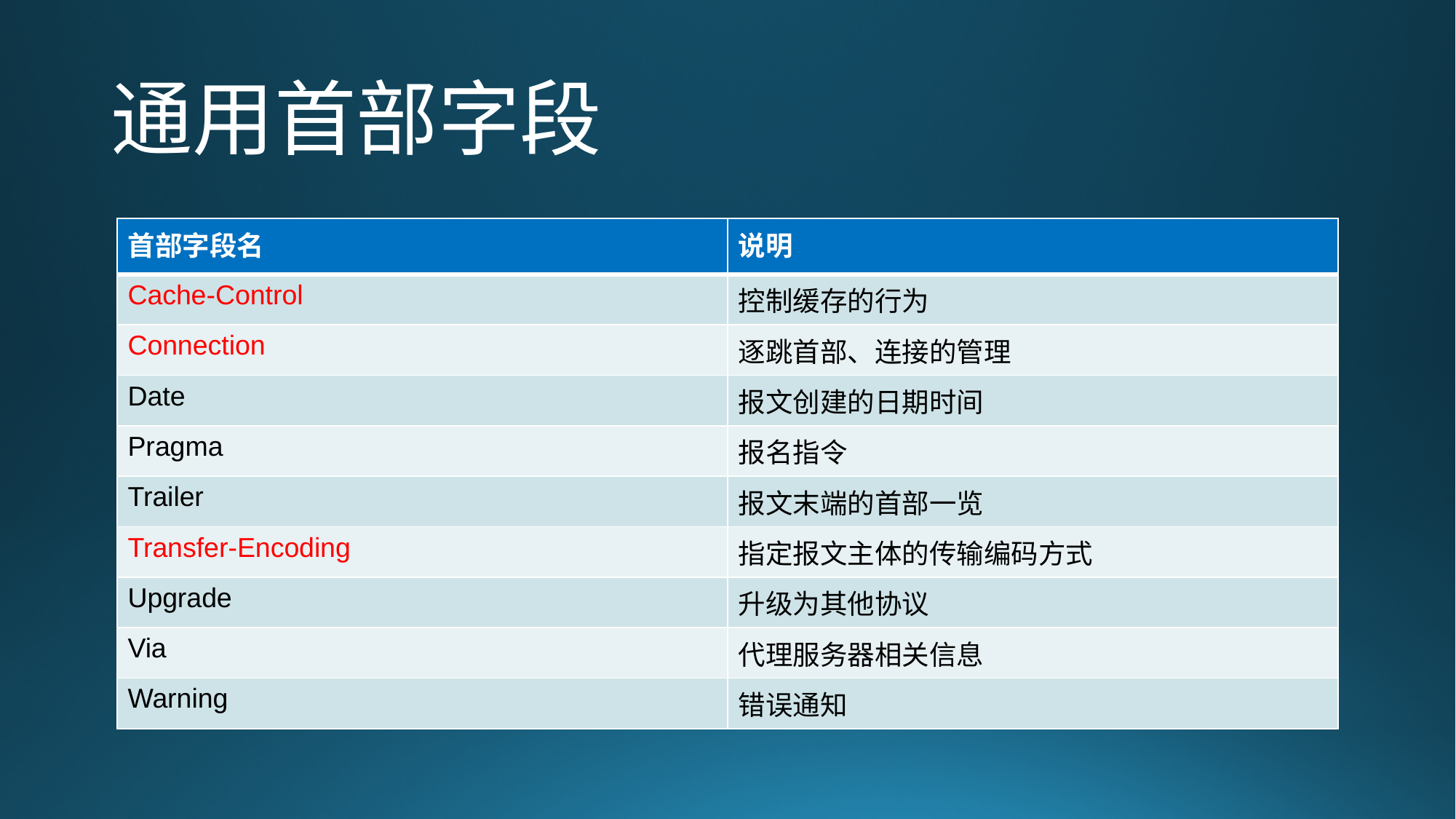

# 通用首部字段
| 首部字段名 | 说明 |
| --- | --- |
| Cache-Control | 控制缓存的行为 |
| Connection | 逐跳首部、连接的管理 |
| Date | 报文创建的日期时间 |
| Pragma | 报名指令 |
| Trailer | 报文末端的首部一览 |
| Transfer-Encoding | 指定报文主体的传输编码方式 |
| Upgrade | 升级为其他协议 |
| Via | 代理服务器相关信息 |
| Warning | 错误通知 |